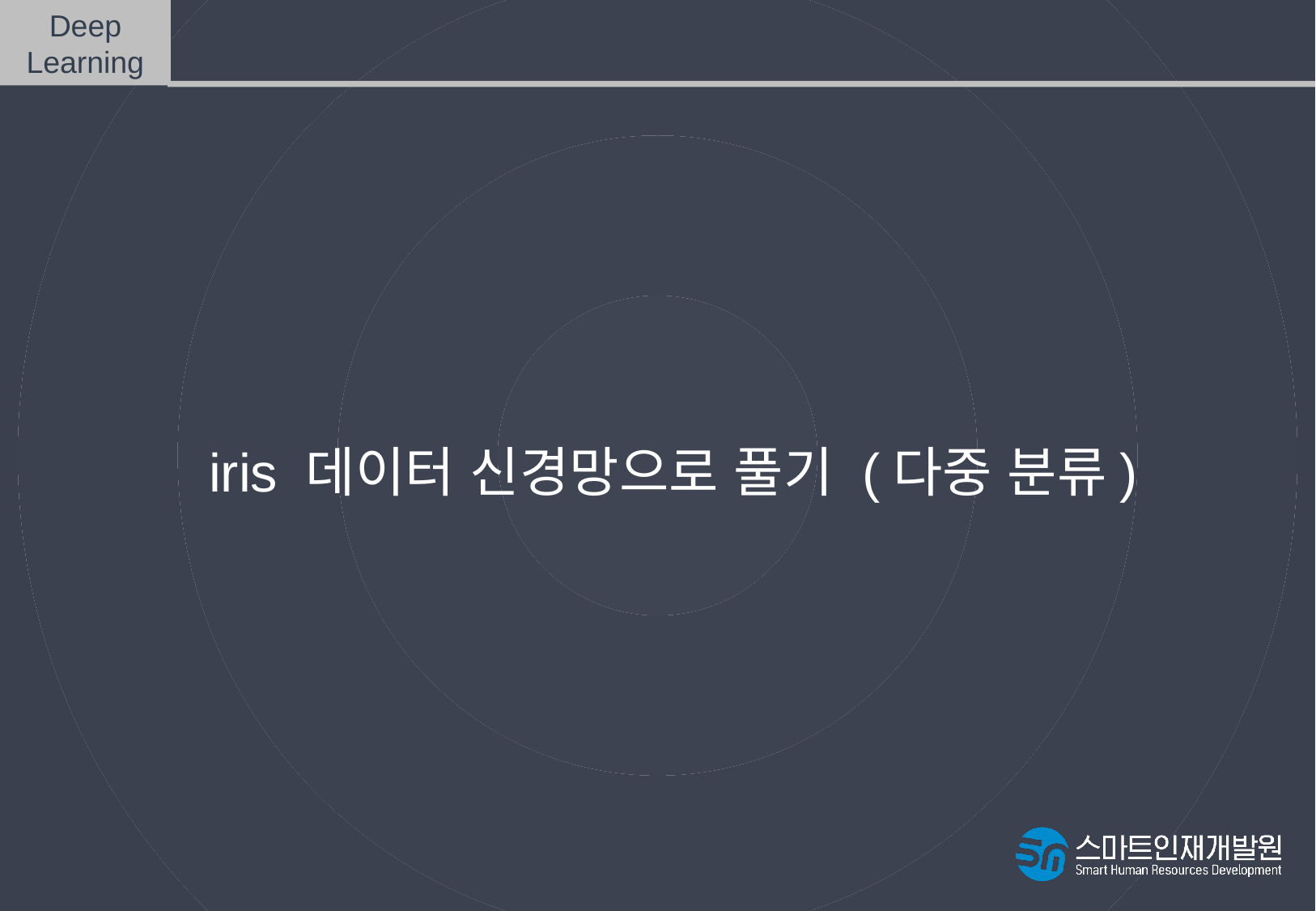

Deep
Learning
코드 실습

iris 데이터 신경망으로 풀기 (다중 분류)